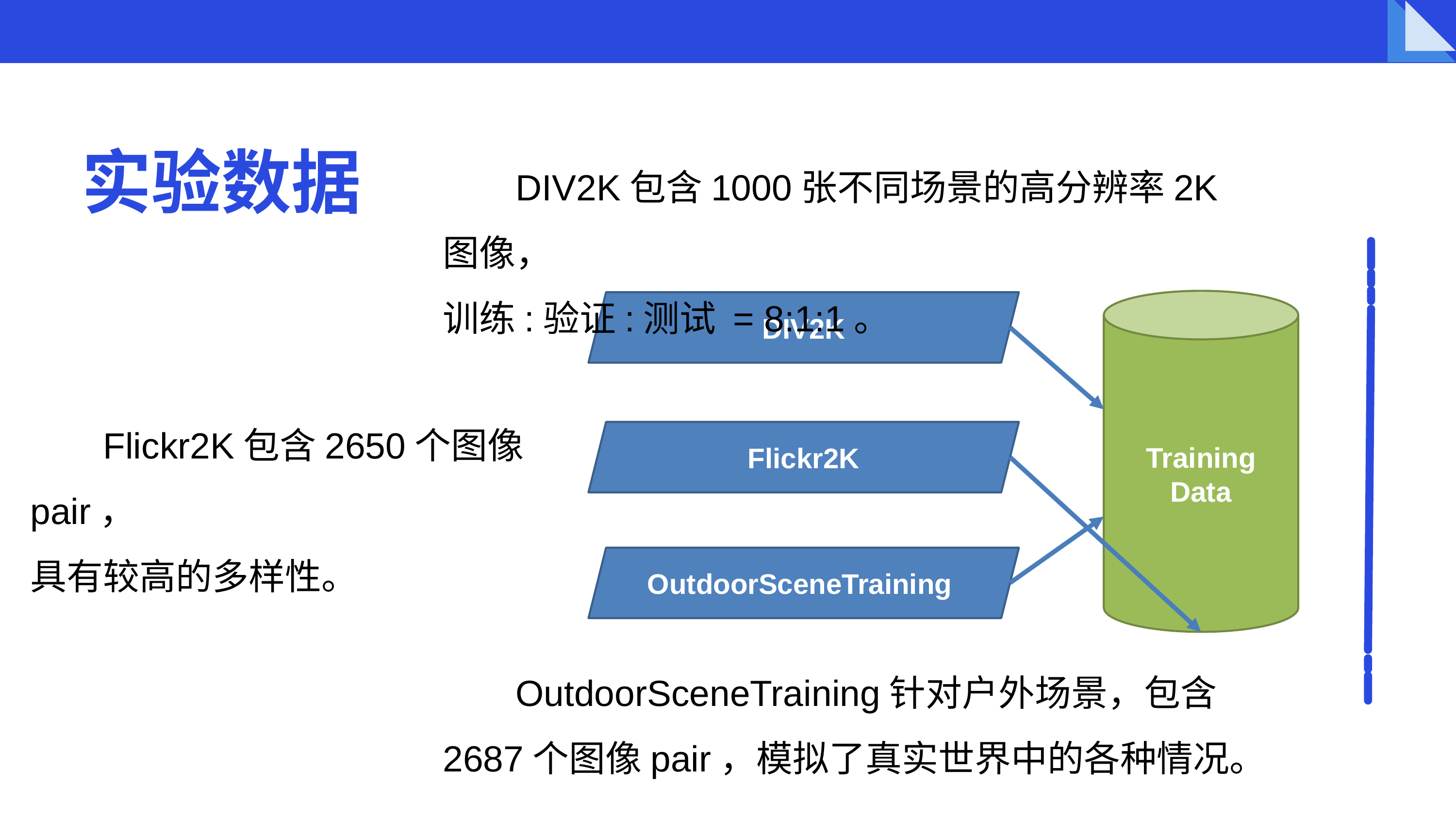

实验数据
 	DIV2K包含1000张不同场景的高分辨率2K图像，
训练:验证:测试 = 8:1:1。

Training
Data
DIV2K
	Flickr2K包含2650个图像pair，
具有较高的多样性。
Flickr2K
OutdoorSceneTraining
	OutdoorSceneTraining针对户外场景，包含2687个图像pair，模拟了真实世界中的各种情况。